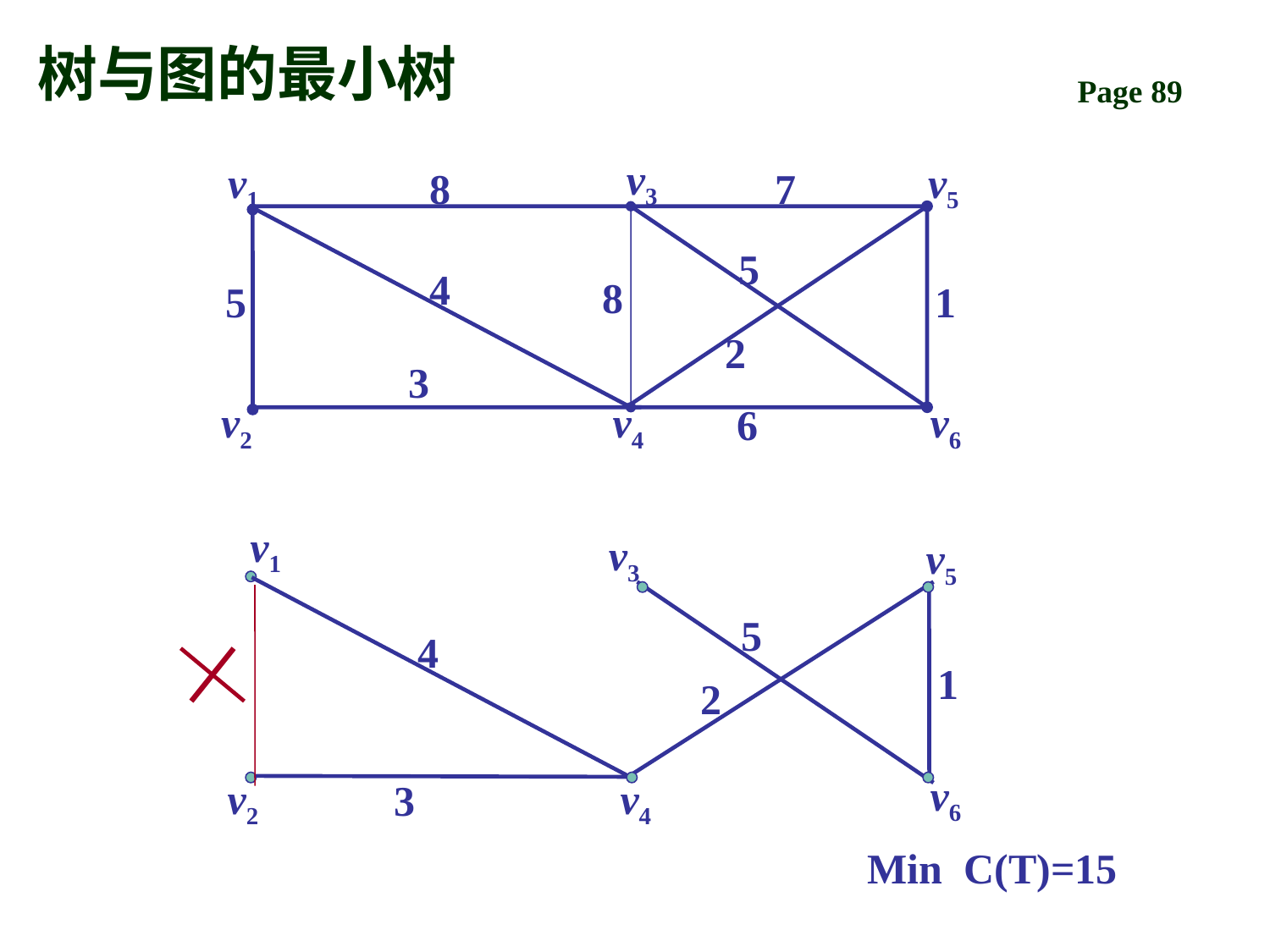

# 树与图的最小树
v3
v1
v5
8
7

5
4
8
5
1
2
3
v2
v4
v6
6

v1
v3
v5

5
4
1
2
v6
v2
v4
3

Min  C(T)=15